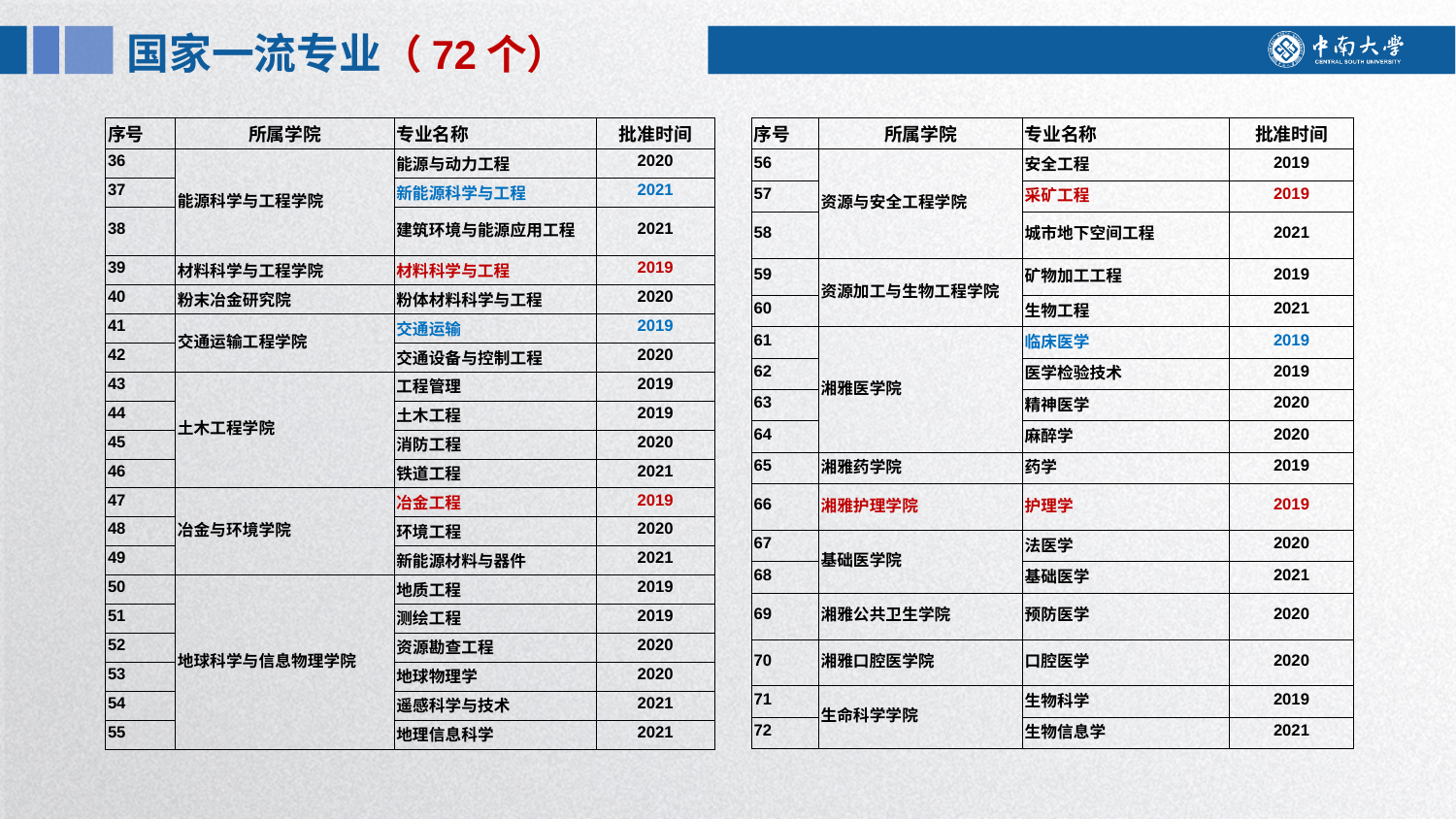

国家一流专业（72个）
| 序号 | 所属学院 | 专业名称 | 批准时间 |
| --- | --- | --- | --- |
| 36 | 能源科学与工程学院 | 能源与动力工程 | 2020 |
| 37 |  | 新能源科学与工程 | 2021 |
| 38 |  | 建筑环境与能源应用工程 | 2021 |
| 39 | 材料科学与工程学院 | 材料科学与工程 | 2019 |
| 40 | 粉末冶金研究院 | 粉体材料科学与工程 | 2020 |
| 41 | 交通运输工程学院 | 交通运输 | 2019 |
| 42 |  | 交通设备与控制工程 | 2020 |
| 43 | 土木工程学院 | 工程管理 | 2019 |
| 44 |  | 土木工程 | 2019 |
| 45 |  | 消防工程 | 2020 |
| 46 |  | 铁道工程 | 2021 |
| 47 | 冶金与环境学院 | 冶金工程 | 2019 |
| 48 |  | 环境工程 | 2020 |
| 49 |  | 新能源材料与器件 | 2021 |
| 50 | 地球科学与信息物理学院 | 地质工程 | 2019 |
| 51 |  | 测绘工程 | 2019 |
| 52 |  | 资源勘查工程 | 2020 |
| 53 |  | 地球物理学 | 2020 |
| 54 |  | 遥感科学与技术 | 2021 |
| 55 |  | 地理信息科学 | 2021 |
| 序号 | 所属学院 | 专业名称 | 批准时间 |
| --- | --- | --- | --- |
| 56 | 资源与安全工程学院 | 安全工程 | 2019 |
| 57 |  | 采矿工程 | 2019 |
| 58 |  | 城市地下空间工程 | 2021 |
| 59 | 资源加工与生物工程学院 | 矿物加工工程 | 2019 |
| 60 |  | 生物工程 | 2021 |
| 61 | 湘雅医学院 | 临床医学 | 2019 |
| 62 |  | 医学检验技术 | 2019 |
| 63 |  | 精神医学 | 2020 |
| 64 |  | 麻醉学 | 2020 |
| 65 | 湘雅药学院 | 药学 | 2019 |
| 66 | 湘雅护理学院 | 护理学 | 2019 |
| 67 | 基础医学院 | 法医学 | 2020 |
| 68 |  | 基础医学 | 2021 |
| 69 | 湘雅公共卫生学院 | 预防医学 | 2020 |
| 70 | 湘雅口腔医学院 | 口腔医学 | 2020 |
| 71 | 生命科学学院 | 生物科学 | 2019 |
| 72 |  | 生物信息学 | 2021 |
e7d195523061f1c01da5a1f0837ac25283df40ff0a16bfd61AE6AB84AD7EB485CA8019BF267F2027DE2BF09650313B56A435BB3664F8B916CA3777391AC088C283181605E184D6D6879568EB73EB808A44917F5128C20A4100957CA2519526EA40B8B54219C43C87FF835B0CD3040E43444448390C6E38433B017DECEE27FD7170FC892B11CC017A